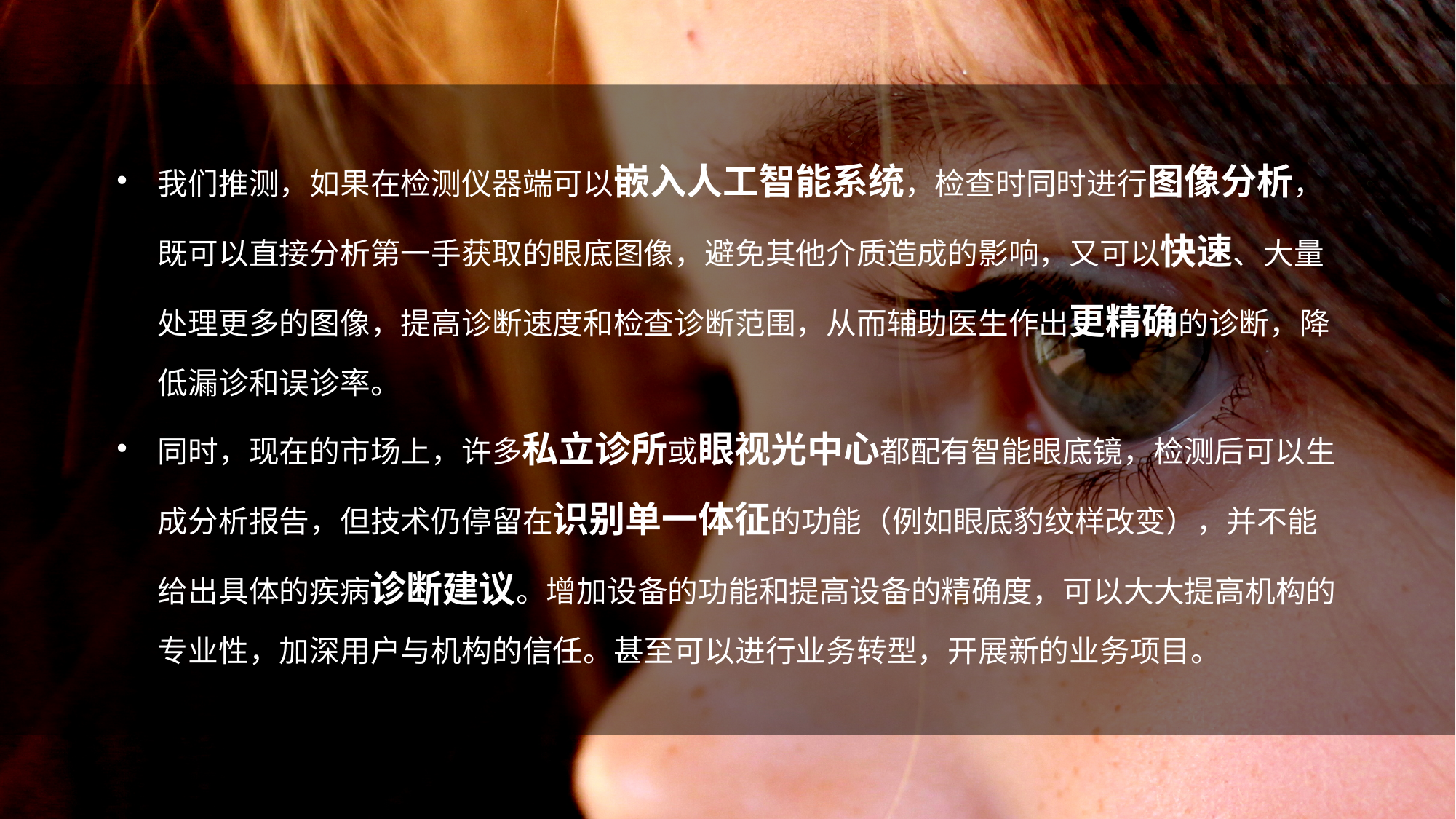

我们推测，如果在检测仪器端可以嵌入人工智能系统，检查时同时进行图像分析，既可以直接分析第一手获取的眼底图像，避免其他介质造成的影响，又可以快速、大量处理更多的图像，提高诊断速度和检查诊断范围，从而辅助医生作出更精确的诊断，降低漏诊和误诊率。
同时，现在的市场上，许多私立诊所或眼视光中心都配有智能眼底镜，检测后可以生成分析报告，但技术仍停留在识别单一体征的功能（例如眼底豹纹样改变），并不能给出具体的疾病诊断建议。增加设备的功能和提高设备的精确度，可以大大提高机构的专业性，加深用户与机构的信任。甚至可以进行业务转型，开展新的业务项目。